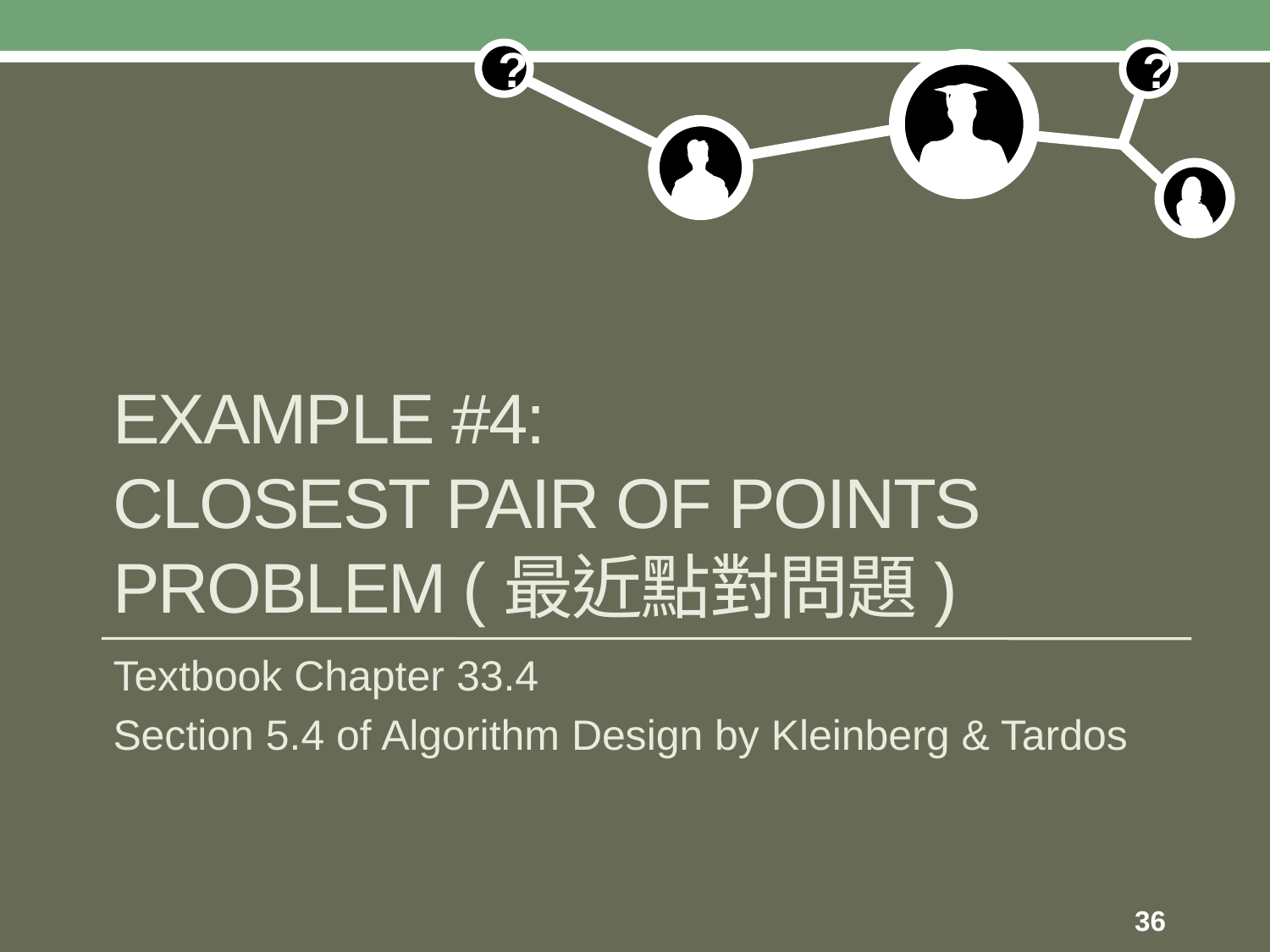

# Example #4: closest pair of points Problem (最近點對問題)
Textbook Chapter 33.4
Section 5.4 of Algorithm Design by Kleinberg & Tardos
36